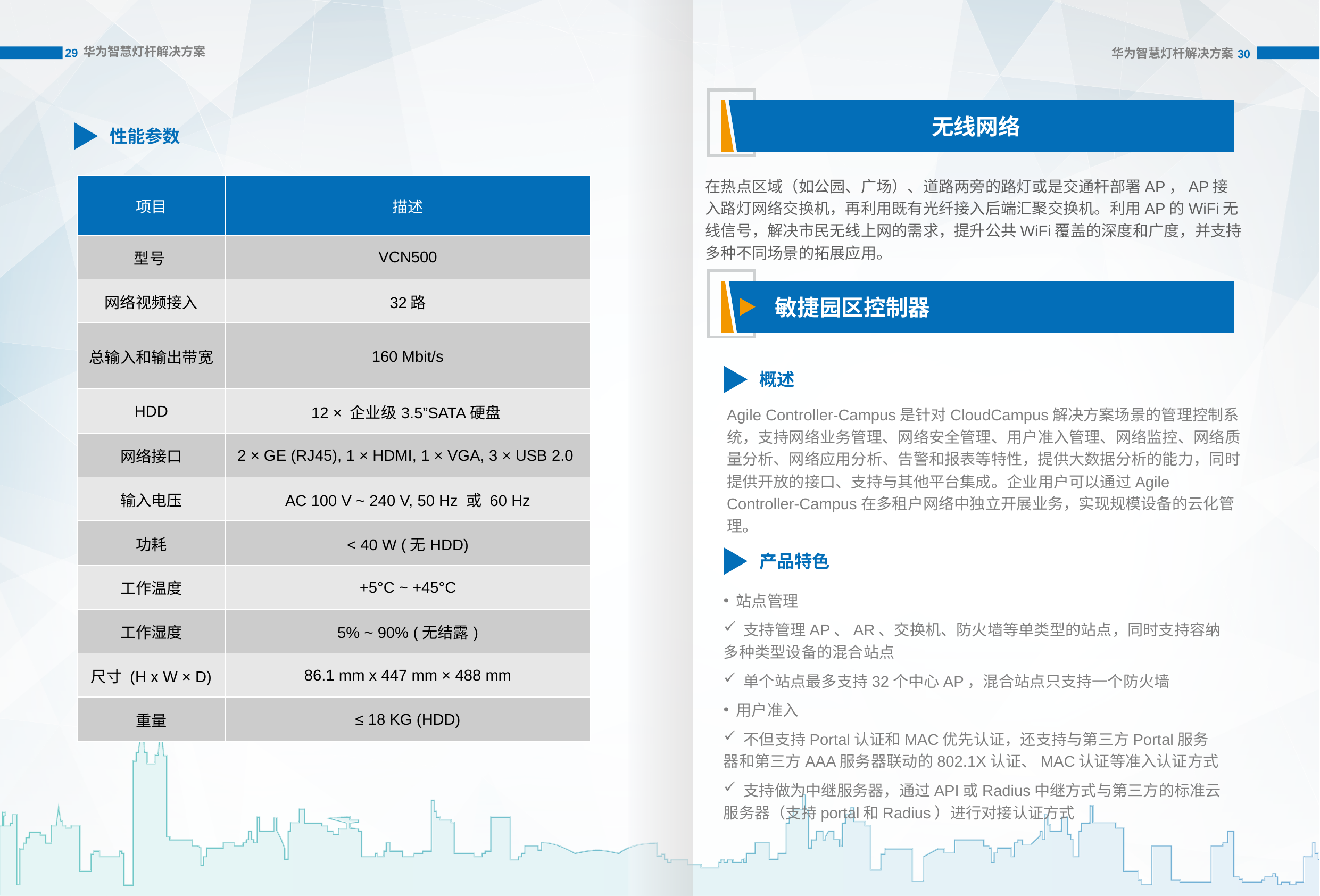

华为智慧灯杆解决方案
华为智慧灯杆解决方案
29
30

无线网络
性能参数

在热点区域（如公园、广场）、道路两旁的路灯或是交通杆部署AP，AP接入路灯网络交换机，再利用既有光纤接入后端汇聚交换机。利用AP的WiFi无线信号，解决市民无线上网的需求，提升公共WiFi覆盖的深度和广度，并支持多种不同场景的拓展应用。
| 项目 | 描述 |
| --- | --- |
| 型号 | VCN500 |
| 网络视频接入 | 32路 |
| 总输入和输出带宽 | 160 Mbit/s |
| HDD | 12 × 企业级3.5”SATA硬盘 |
| 网络接口 | 2 × GE (RJ45), 1 × HDMI, 1 × VGA, 3 × USB 2.0 |
| 输入电压 | AC 100 V ~ 240 V, 50 Hz 或 60 Hz |
| 功耗 | < 40 W (无HDD) |
| 工作温度 | +5°C ~ +45°C |
| 工作湿度 | 5% ~ 90% (无结露) |
| 尺寸 (H x W × D) | 86.1 mm x 447 mm × 488 mm |
| 重量 | ≤ 18 KG (HDD) |

敏捷园区控制器

概述

Agile Controller-Campus是针对CloudCampus解决方案场景的管理控制系统，支持网络业务管理、网络安全管理、用户准入管理、网络监控、网络质量分析、网络应用分析、告警和报表等特性，提供大数据分析的能力，同时提供开放的接口、支持与其他平台集成。企业用户可以通过Agile Controller-Campus在多租户网络中独立开展业务，实现规模设备的云化管理。
产品特色

 站点管理
 支持管理AP、AR、交换机、防火墙等单类型的站点，同时支持容纳多种类型设备的混合站点
 单个站点最多支持32个中心AP，混合站点只支持一个防火墙
 用户准入
 不但支持Portal认证和MAC优先认证，还支持与第三方Portal服务器和第三方AAA服务器联动的802.1X认证、MAC认证等准入认证方式
 支持做为中继服务器，通过API或Radius中继方式与第三方的标准云服务器（支持portal和Radius）进行对接认证方式